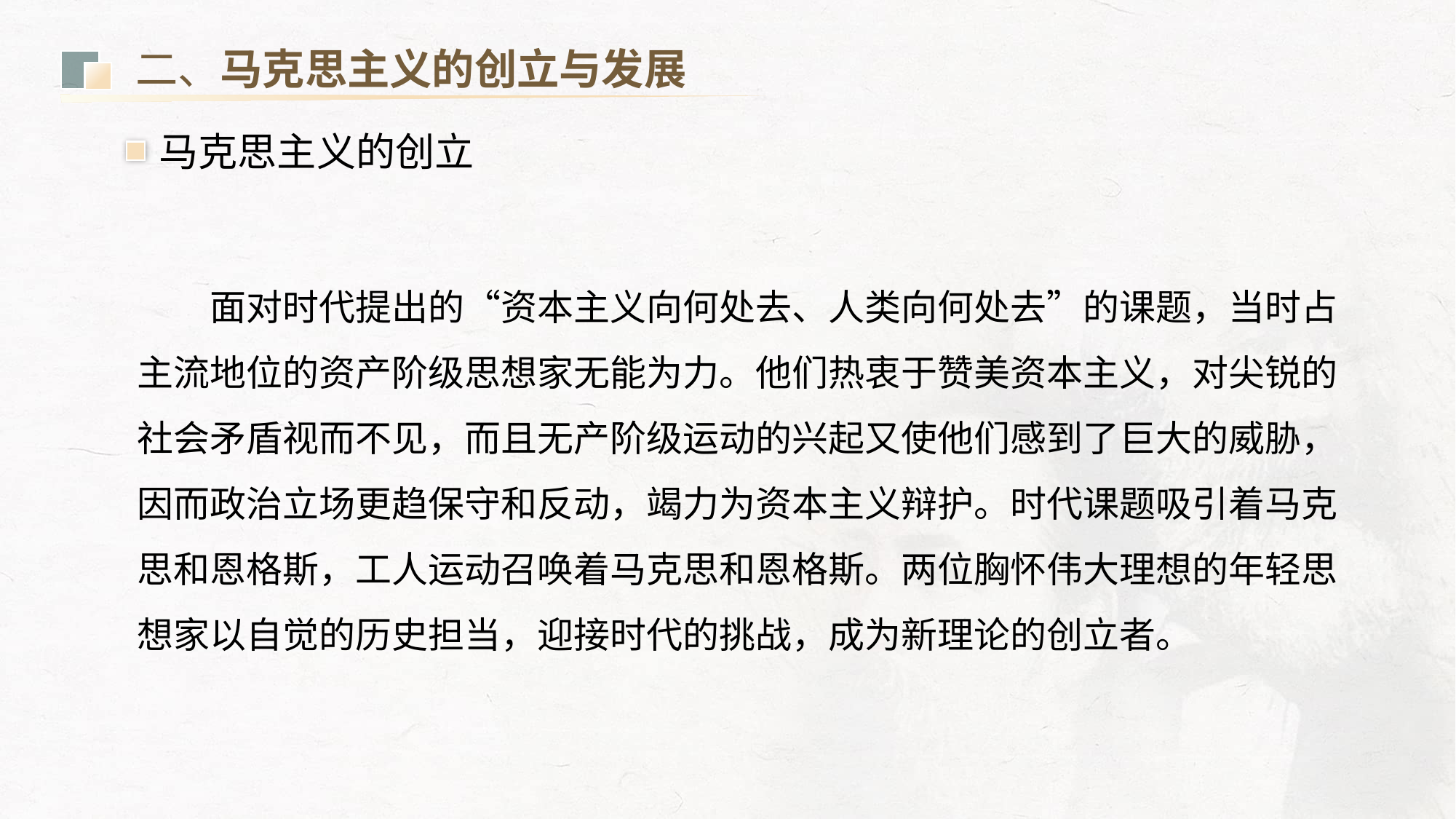

二、马克思主义的创立与发展

马克思主义的创立

面对时代提出的“资本主义向何处去、人类向何处去”的课题，当时占主流地位的资产阶级思想家无能为力。他们热衷于赞美资本主义，对尖锐的社会矛盾视而不见，而且无产阶级运动的兴起又使他们感到了巨大的威胁，因而政治立场更趋保守和反动，竭力为资本主义辩护。时代课题吸引着马克思和恩格斯，工人运动召唤着马克思和恩格斯。两位胸怀伟大理想的年轻思想家以自觉的历史担当，迎接时代的挑战，成为新理论的创立者。